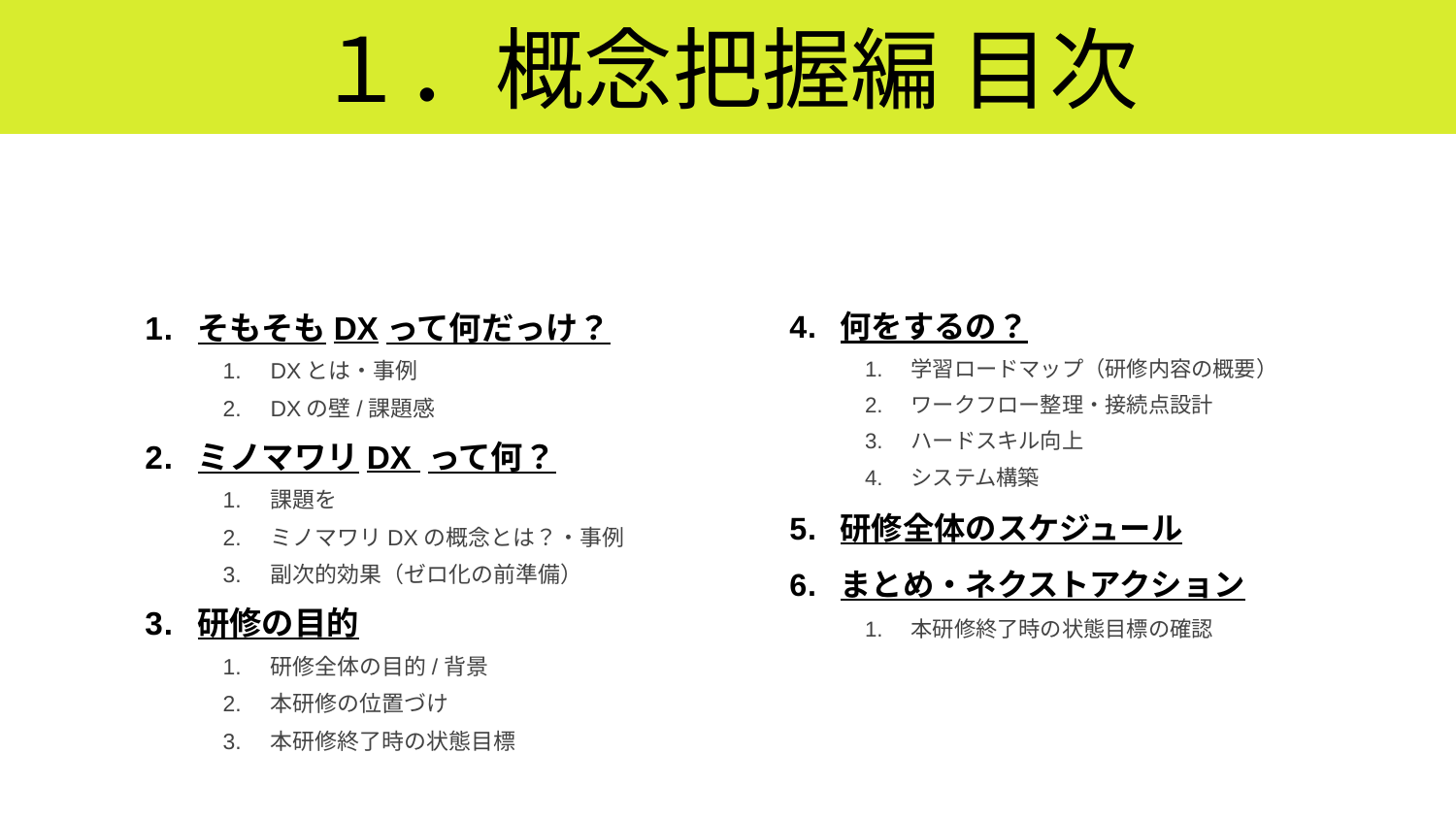

# １．概念把握編 目次
そもそもDXって何だっけ？
DXとは・事例
DXの壁/課題感
ミノマワリDX って何？
課題を
ミノマワリDXの概念とは？・事例
副次的効果（ゼロ化の前準備）
研修の目的
研修全体の目的/背景
本研修の位置づけ
本研修終了時の状態目標
何をするの？
学習ロードマップ（研修内容の概要）
ワークフロー整理・接続点設計
ハードスキル向上
システム構築
研修全体のスケジュール
まとめ・ネクストアクション
本研修終了時の状態目標の確認